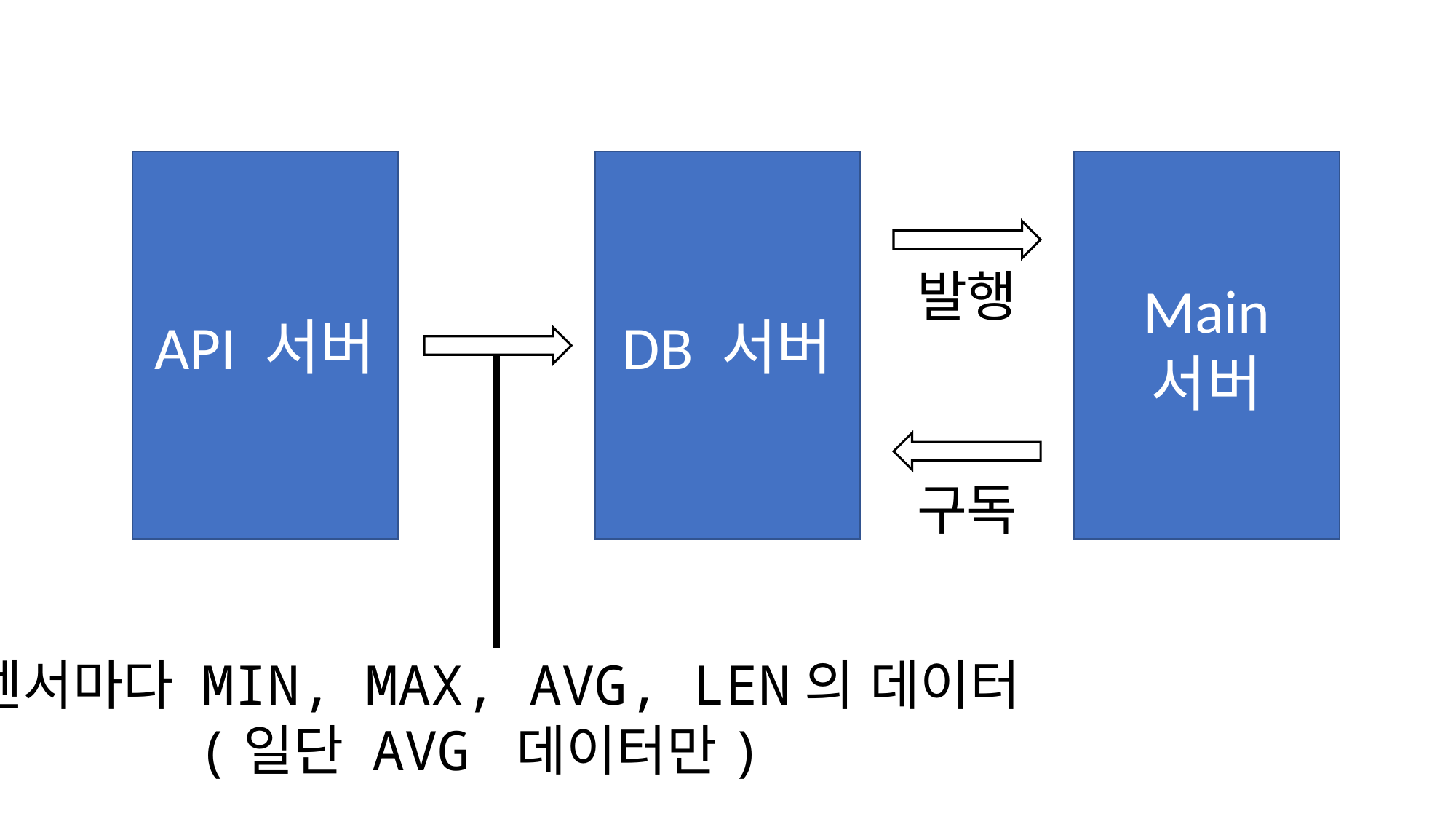

API 서버
DB 서버
Main 서버

발행

구독
센서마다 MIN, MAX, AVG, LEN의 데이터
(일단 AVG 데이터만)